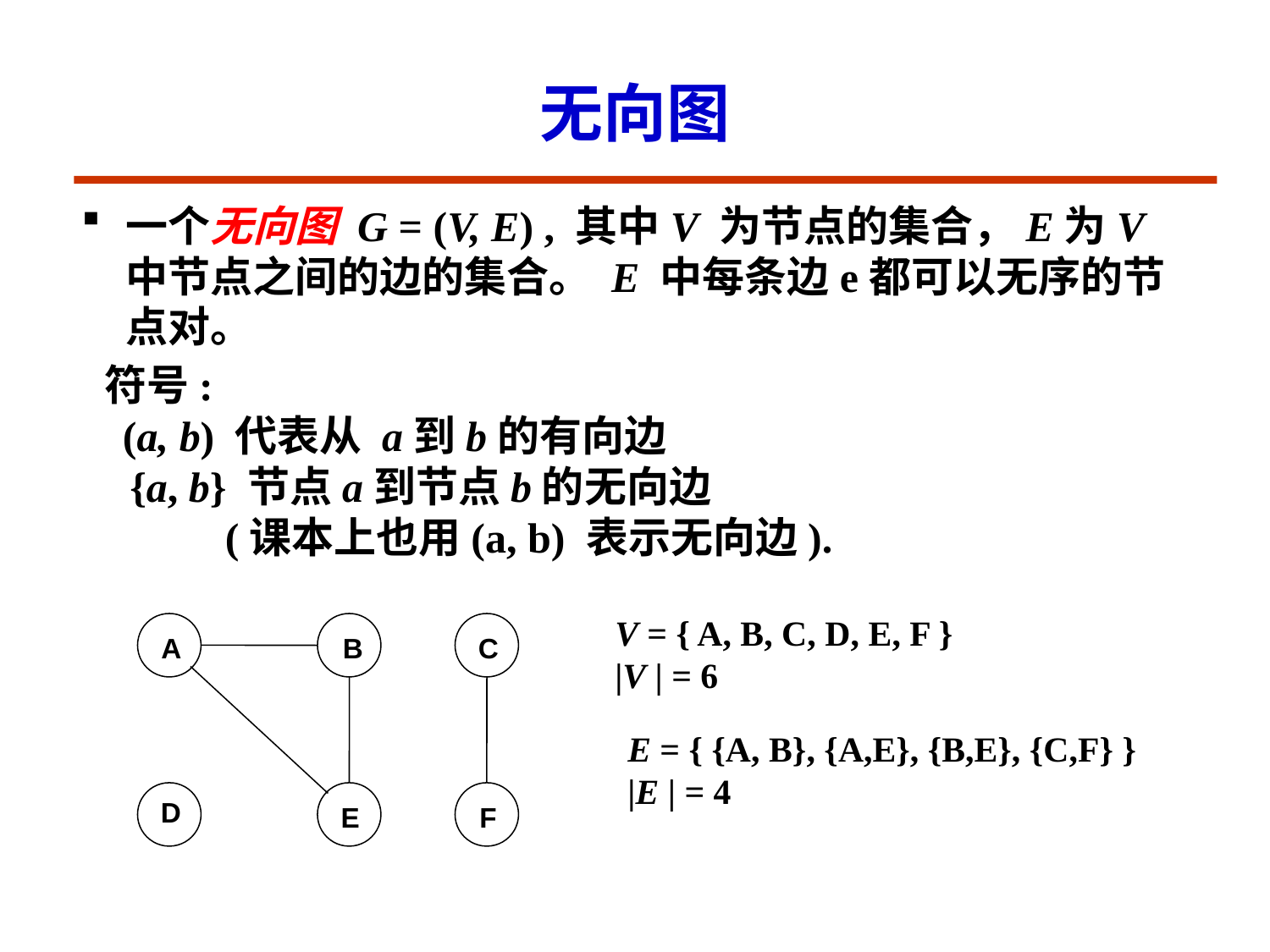

无向图
# 一个无向图 G = (V, E) , 其中V 为节点的集合，E为V中节点之间的边的集合。 E 中每条边e都可以无序的节点对。
   符号:
   (a, b) 代表从 a到b的有向边
   {a, b} 节点a到节点b的无向边
             (课本上也用(a, b) 表示无向边).
V = { A, B, C, D, E, F }
|V | = 6

A
B
C

     E = { {A, B}, {A,E}, {B,E}, {C,F} }
     |E | = 4

D
F
E